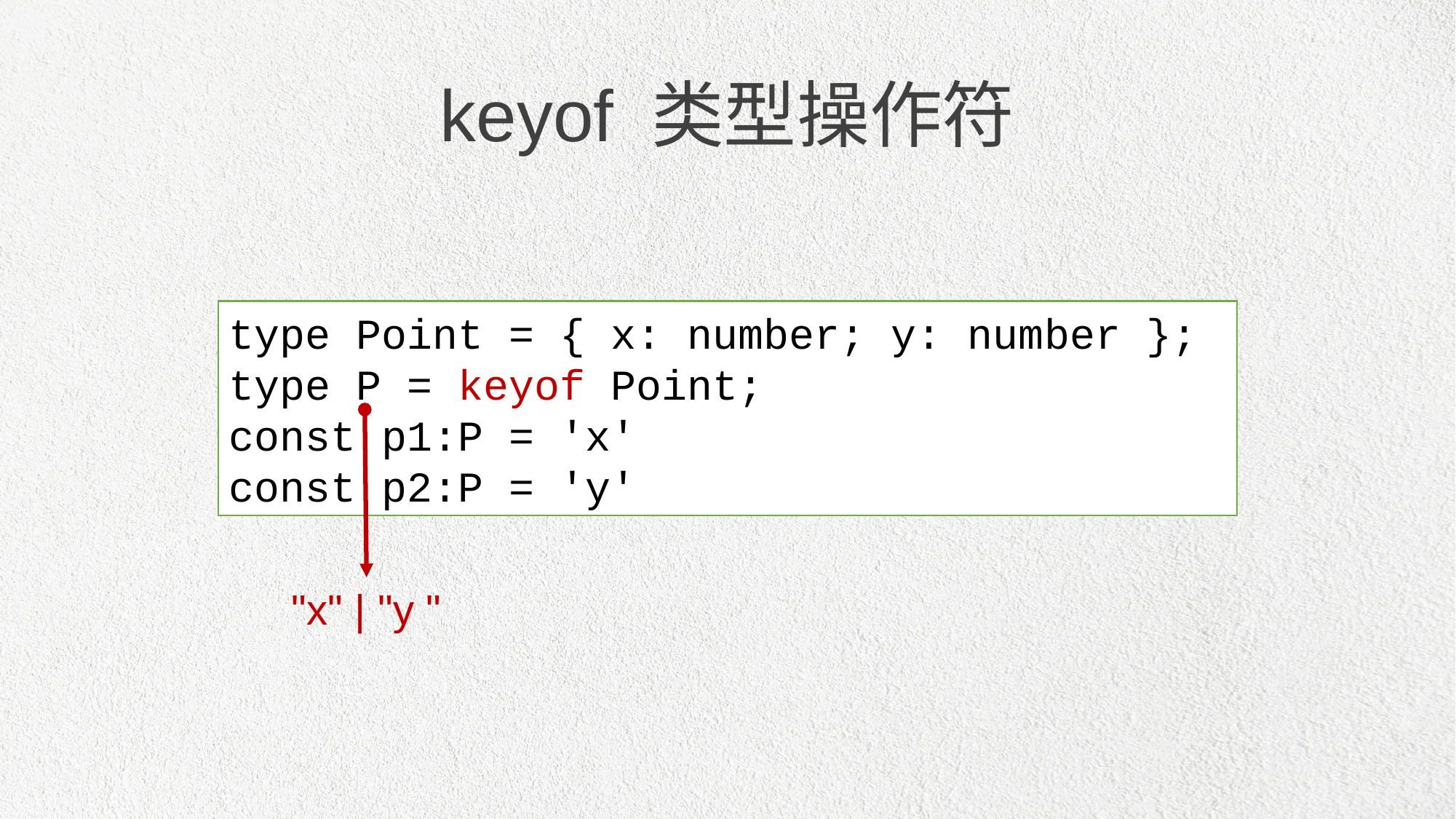

keyof 类型操作符
type Point = { x: number; y: number };
type P = keyof Point;
const p1:P = 'x'
const p2:P = 'y'
"x" | "y "